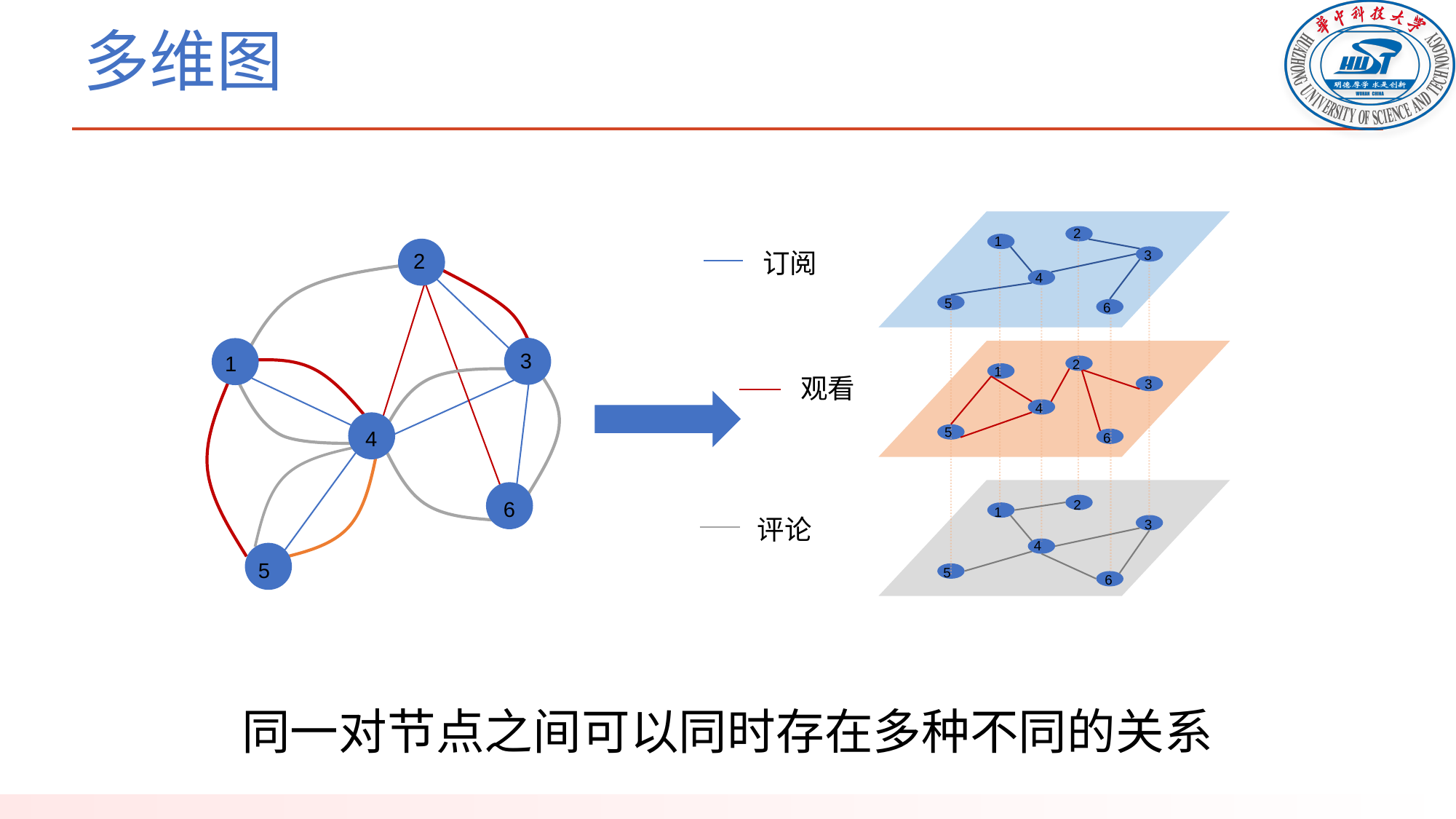

# 多维图

2

1

订阅
3
2

4

5
6

3
1
2

1

观看

3

4

5
4
6

6
2

1

评论
3

4

5
5

6

同一对节点之间可以同时存在多种不同的关系